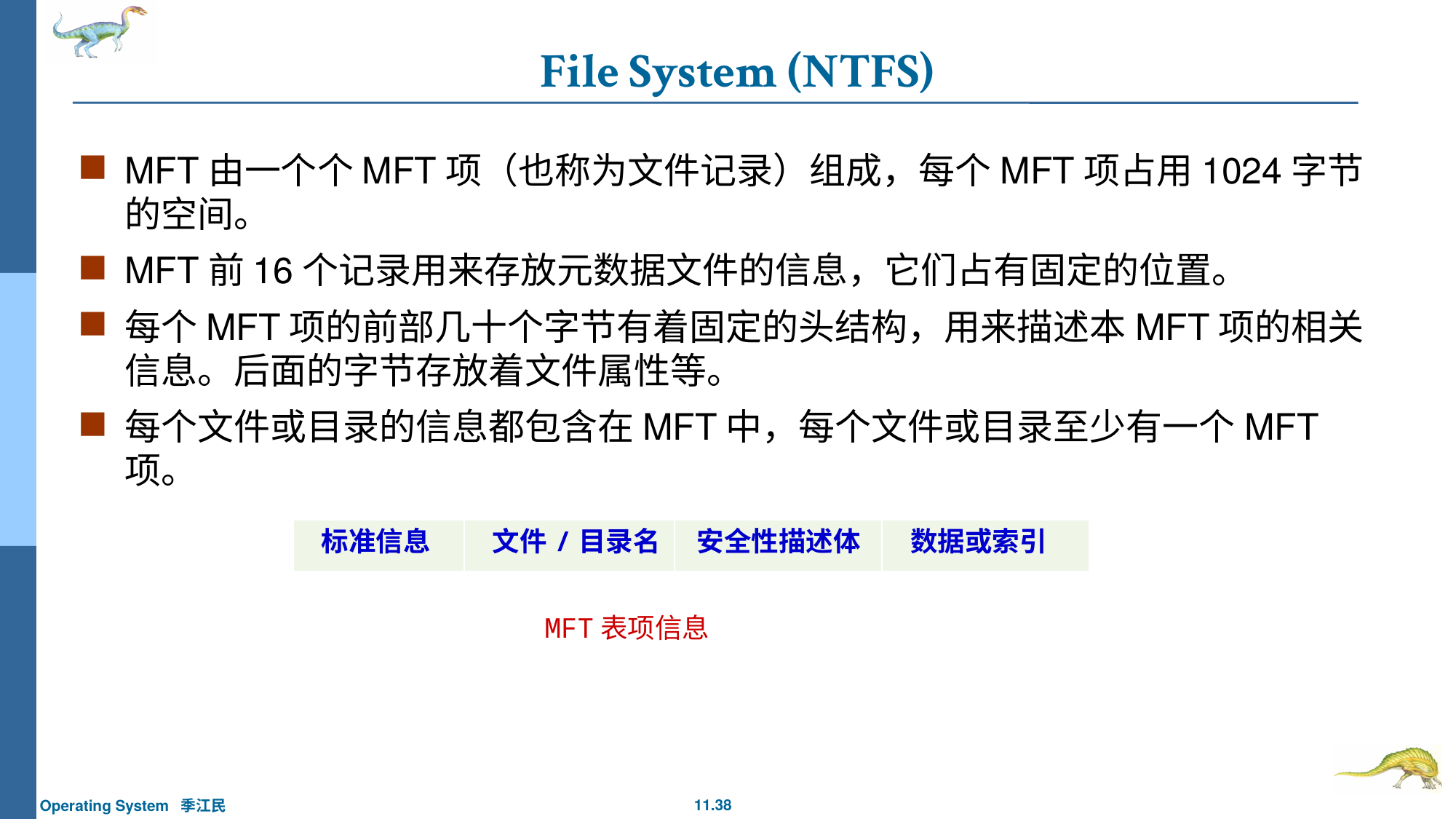

# File System (NTFS)
MFT由一个个MFT项（也称为文件记录）组成，每个MFT项占用1024字节的空间。
MFT前16个记录用来存放元数据文件的信息，它们占有固定的位置。
每个MFT项的前部几十个字节有着固定的头结构，用来描述本MFT项的相关信息。后面的字节存放着文件属性等。
每个文件或目录的信息都包含在MFT中，每个文件或目录至少有一个MFT项。

| 标准信息 | 文件/目录名 | 安全性描述体 | 数据或索引 |
| --- | --- | --- | --- |
MFT表项信息